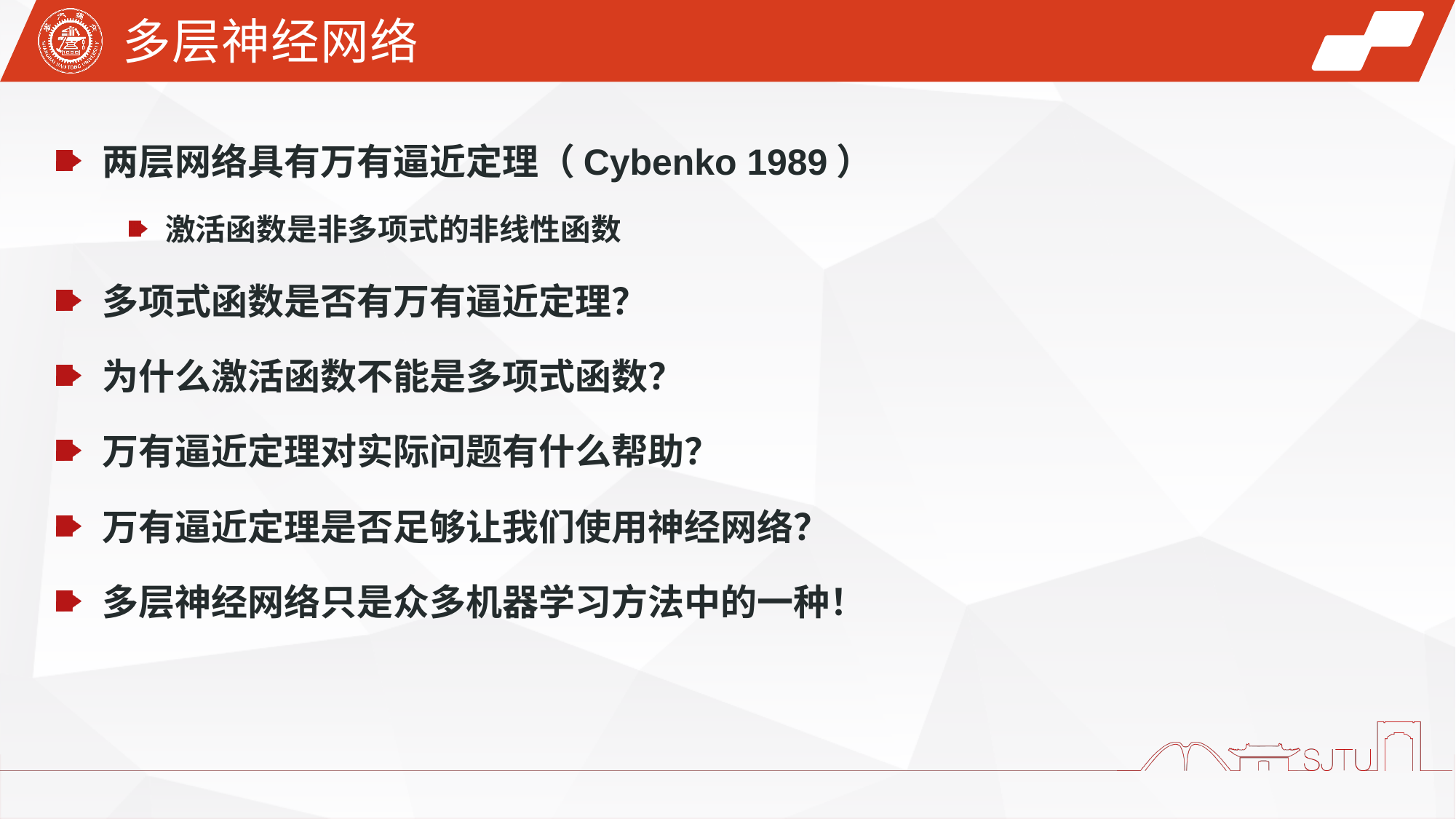

多层神经网络
两层网络具有万有逼近定理（Cybenko 1989）
激活函数是非多项式的非线性函数
多项式函数是否有万有逼近定理？
为什么激活函数不能是多项式函数？
万有逼近定理对实际问题有什么帮助？
万有逼近定理是否足够让我们使用神经网络？
多层神经网络只是众多机器学习方法中的一种！